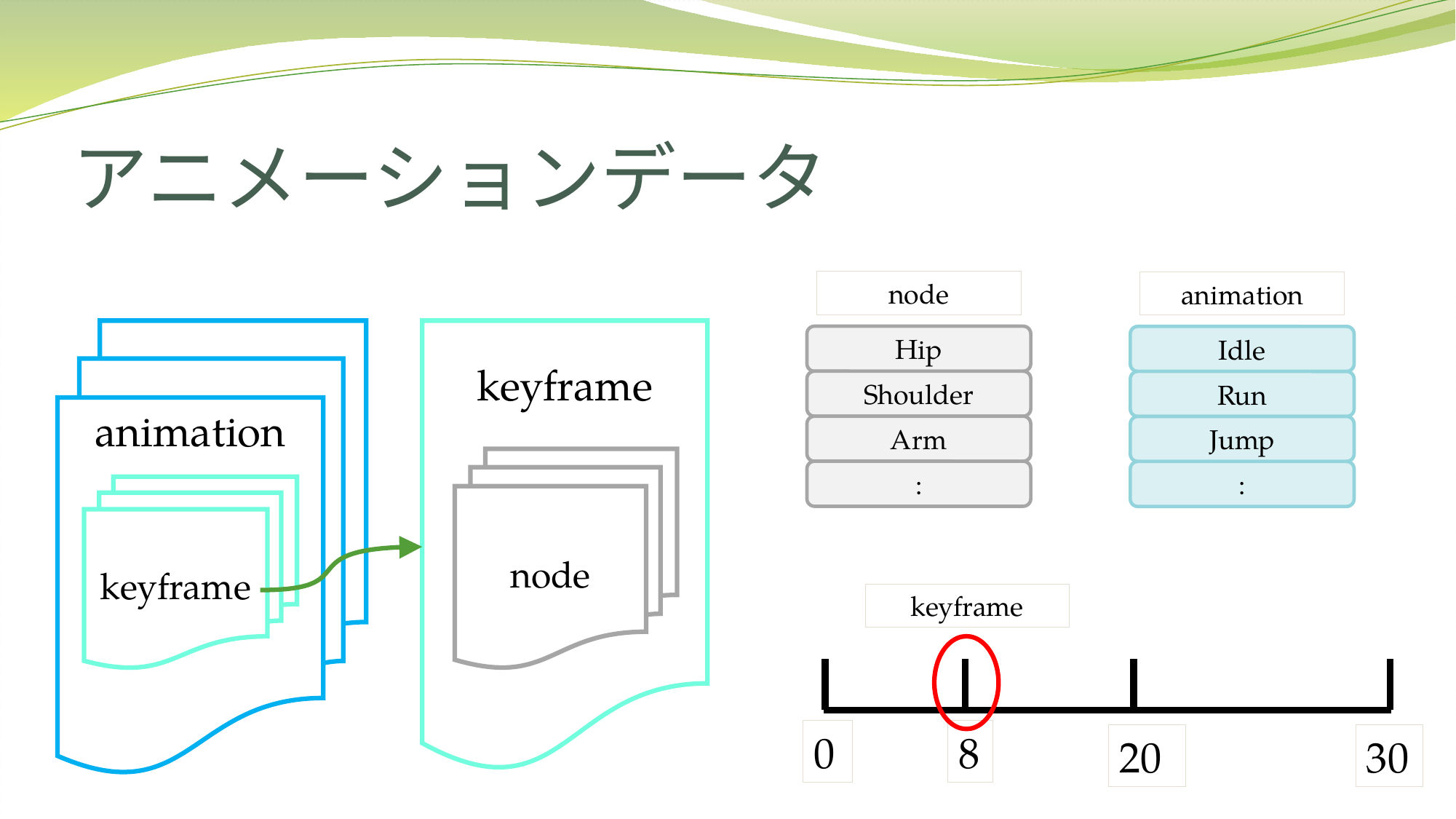

# アニメーションデータ
node
animation
animation

keyframe

Hip
Idle
Shoulder
Run
Arm
Jump
node
:
:
keyframe
keyframe

0
8
20
30